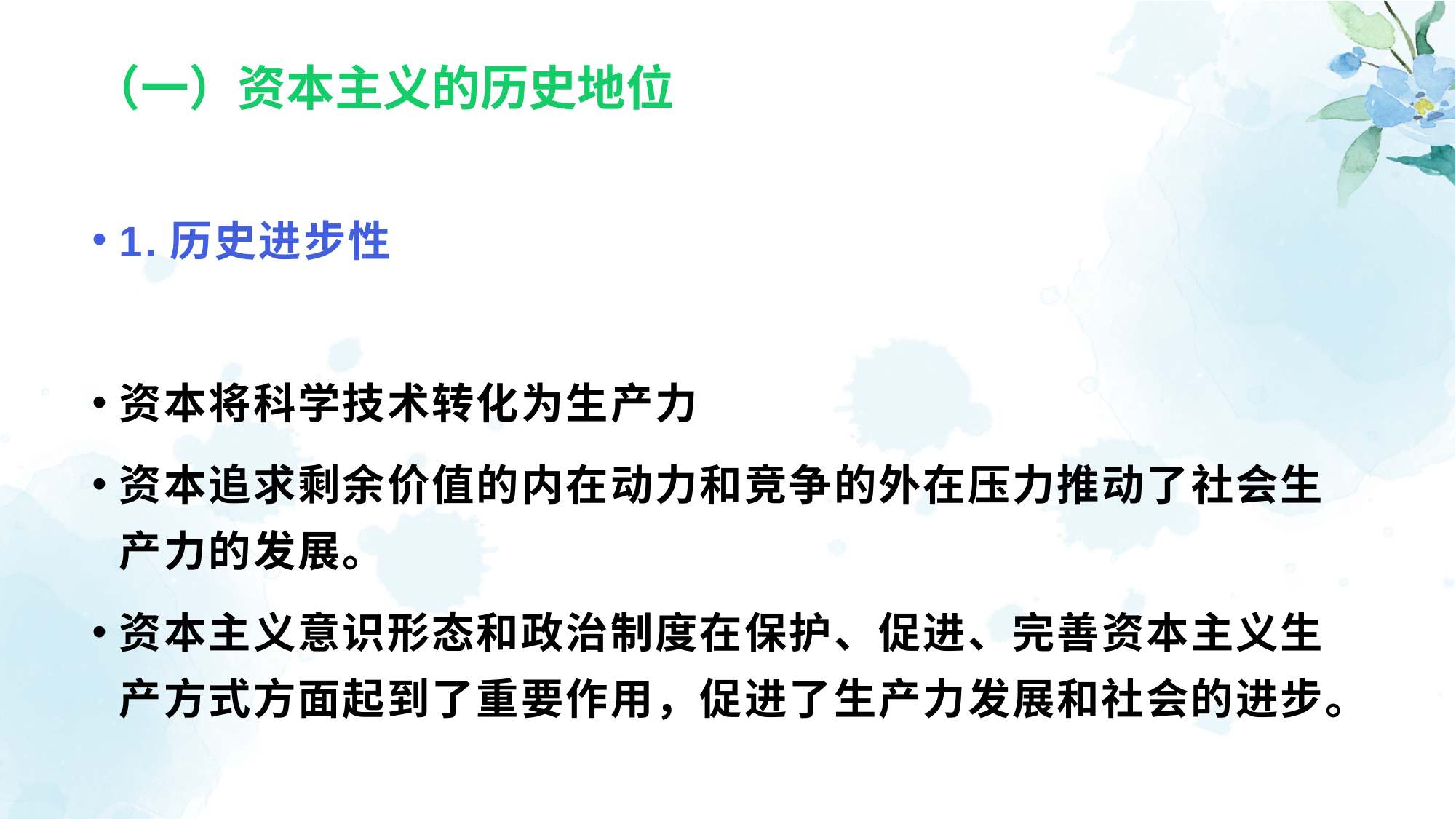

# （一）资本主义的历史地位
1.历史进步性

资本将科学技术转化为生产力
资本追求剩余价值的内在动力和竞争的外在压力推动了社会生产力的发展。
资本主义意识形态和政治制度在保护、促进、完善资本主义生产方式方面起到了重要作用，促进了生产力发展和社会的进步。